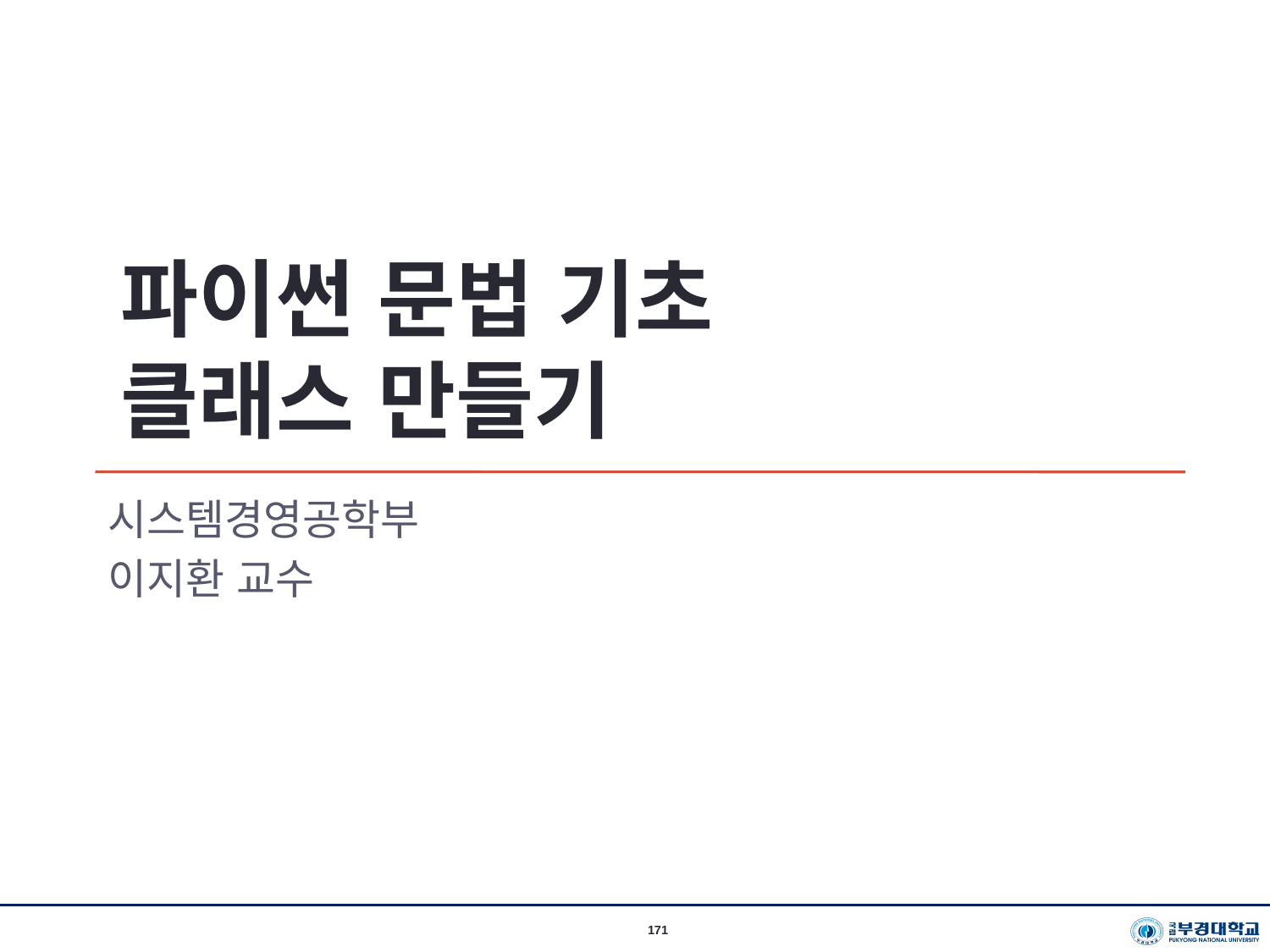

파이썬 문법 기초
클래스 만들기
시스템경영공학부
이지환 교수